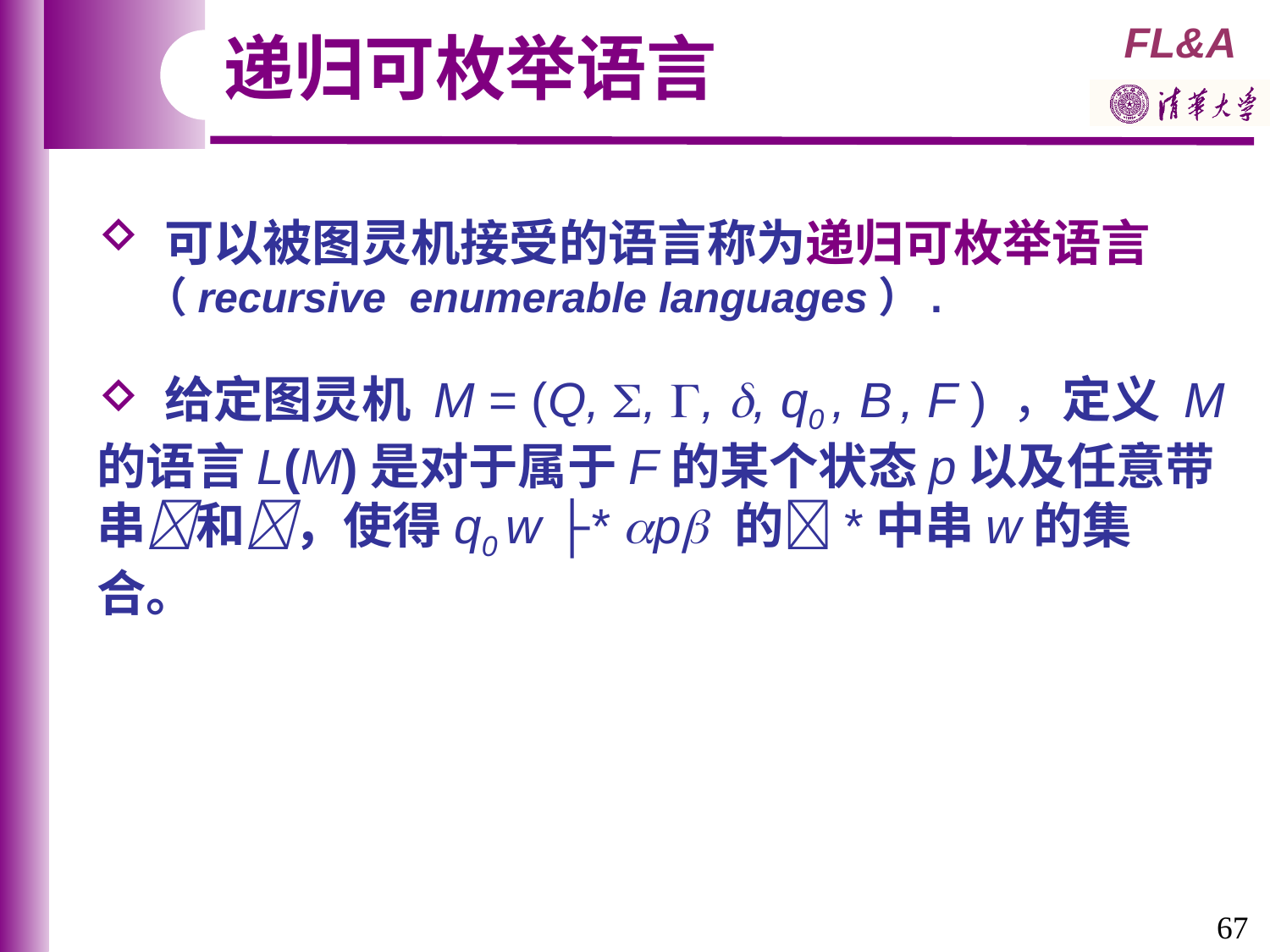

递归可枚举语言
 可以被图灵机接受的语言称为递归可枚举语言
    （recursive  enumerable languages）.
 给定图灵机 M = (Q, Σ, Γ, δ, q0 , B , F ) ，定义 M
的语言L(M)是对于属于F的某个状态p以及任意带串α和β，使得q0 w ├* αpβ 的Σ*中串w的集合。

67